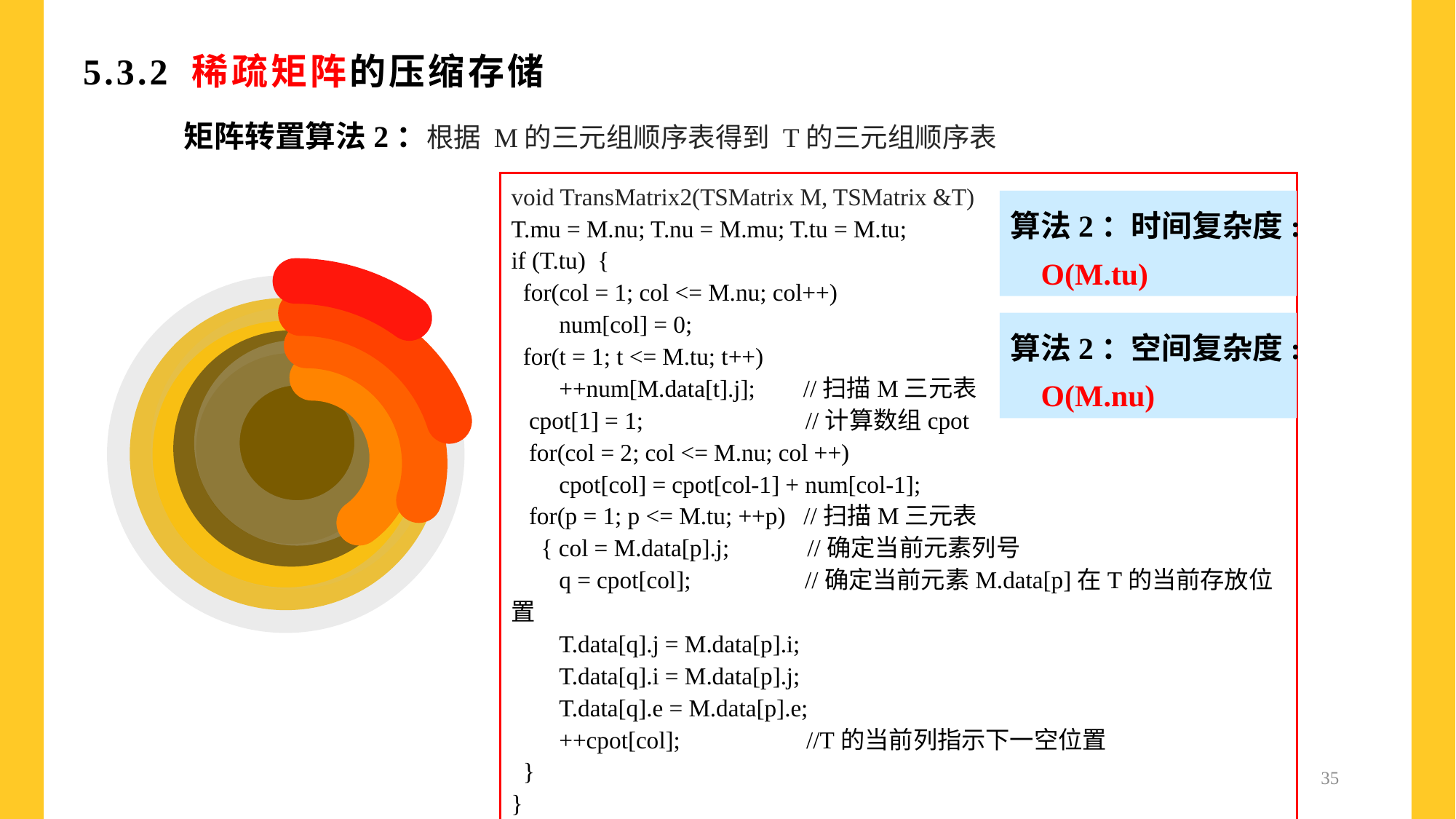

5.3.2 稀疏矩阵的压缩存储
矩阵转置算法2：根据 M的三元组顺序表得到 T的三元组顺序表
void TransMatrix2(TSMatrix M, TSMatrix &T)
T.mu = M.nu; T.nu = M.mu; T.tu = M.tu;
if (T.tu)  {
  for(col = 1; col <= M.nu; col++)
        num[col] = 0;
  for(t = 1; t <= M.tu; t++)
        ++num[M.data[t].j];        //扫描M三元表
   cpot[1] = 1;                           //计算数组cpot
   for(col = 2; col <= M.nu; col ++)
        cpot[col] = cpot[col-1] + num[col-1];
   for(p = 1; p <= M.tu; ++p)   //扫描M三元表
     { col = M.data[p].j;             //确定当前元素列号
        q = cpot[col];                   //确定当前元素M.data[p]在T的当前存放位置
        T.data[q].j = M.data[p].i;
        T.data[q].i = M.data[p].j;
        T.data[q].e = M.data[p].e;
        ++cpot[col];                     //T的当前列指示下一空位置
  }
}
算法2：时间复杂度:    O(M.tu)

算法2：空间复杂度:    O(M.nu)

35